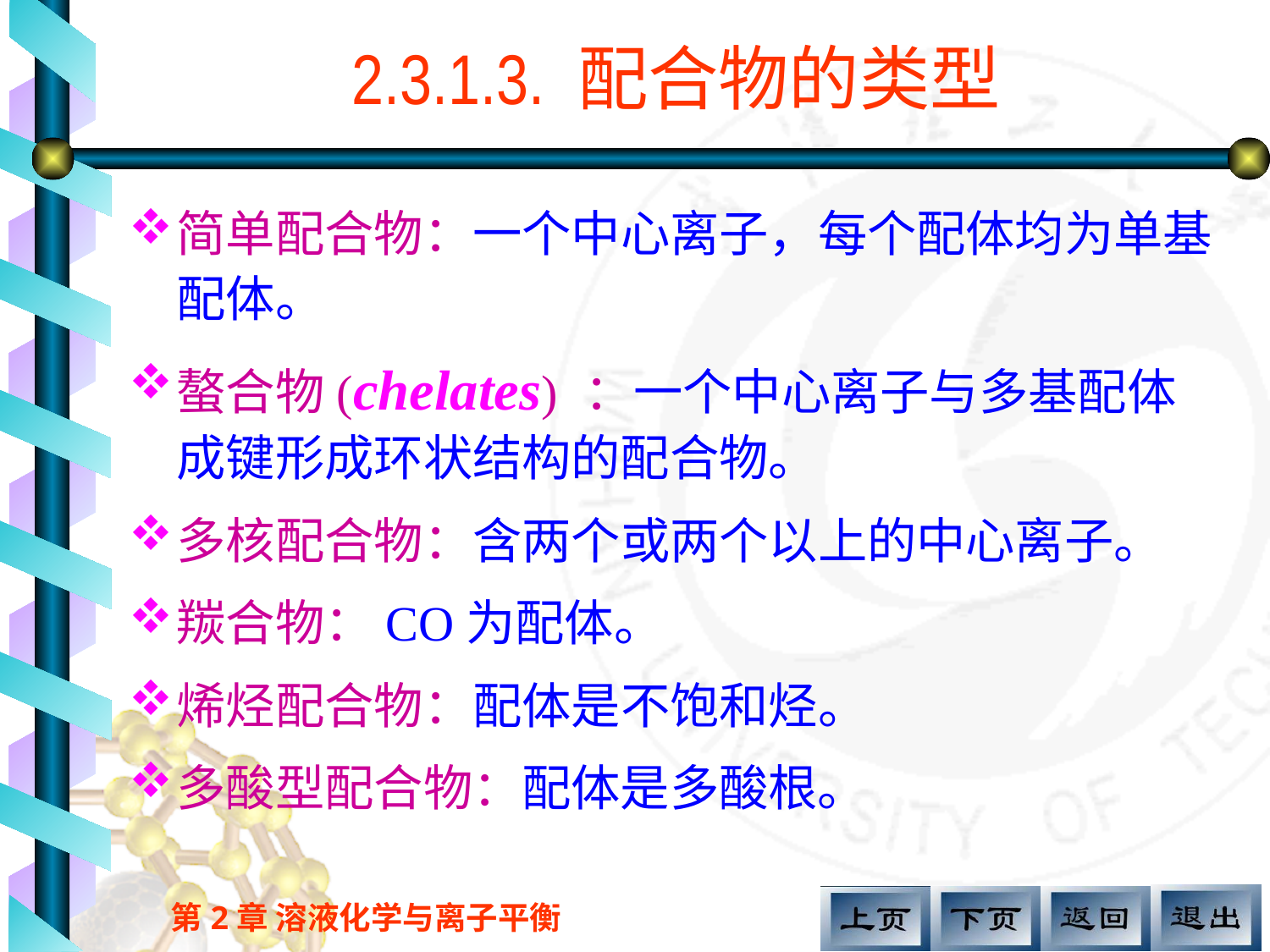

# 2.3.1.3. 配合物的类型
简单配合物：一个中心离子，每个配体均为单基配体。
螯合物(chelates) ：一个中心离子与多基配体成键形成环状结构的配合物。
多核配合物：含两个或两个以上的中心离子。
羰合物：CO为配体。
烯烃配合物：配体是不饱和烃。
多酸型配合物：配体是多酸根。